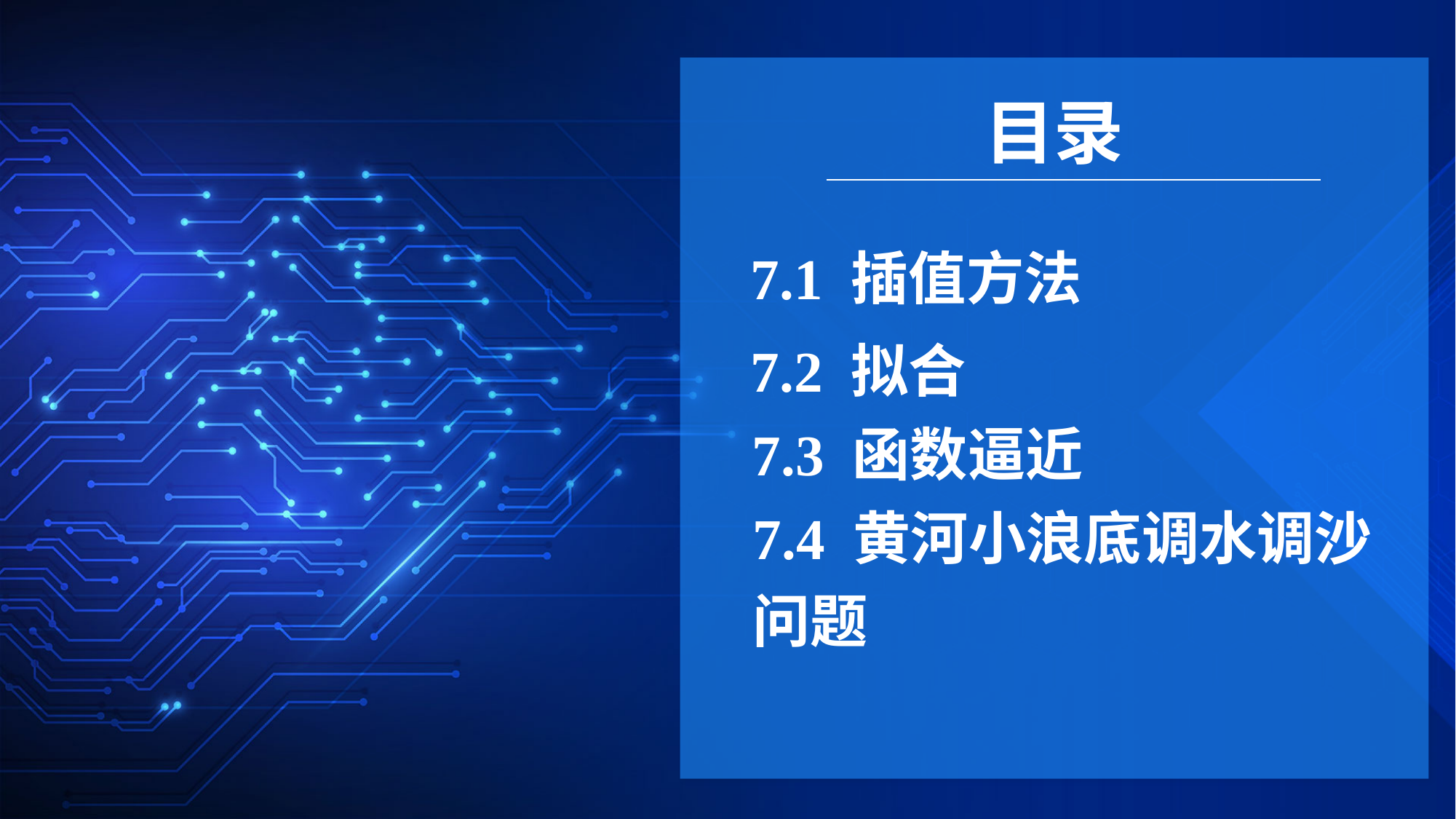

目录
7.1 插值方法
7.2 拟合
7.3 函数逼近
7.4 黄河小浪底调水调沙问题